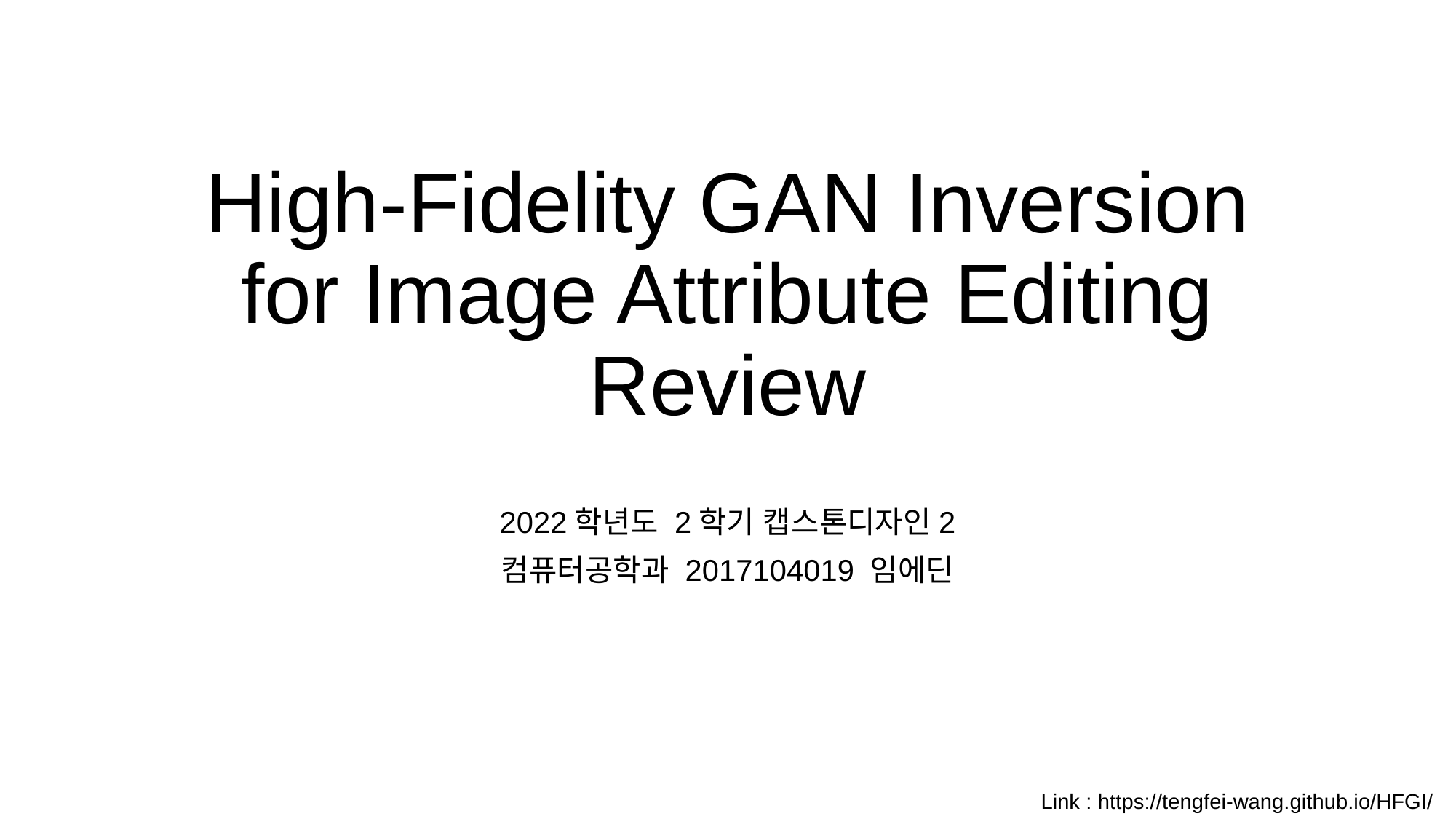

# High-Fidelity GAN Inversion for Image Attribute Editing Review
2022학년도 2학기 캡스톤디자인2
컴퓨터공학과 2017104019 임에딘
Link : https://tengfei-wang.github.io/HFGI/